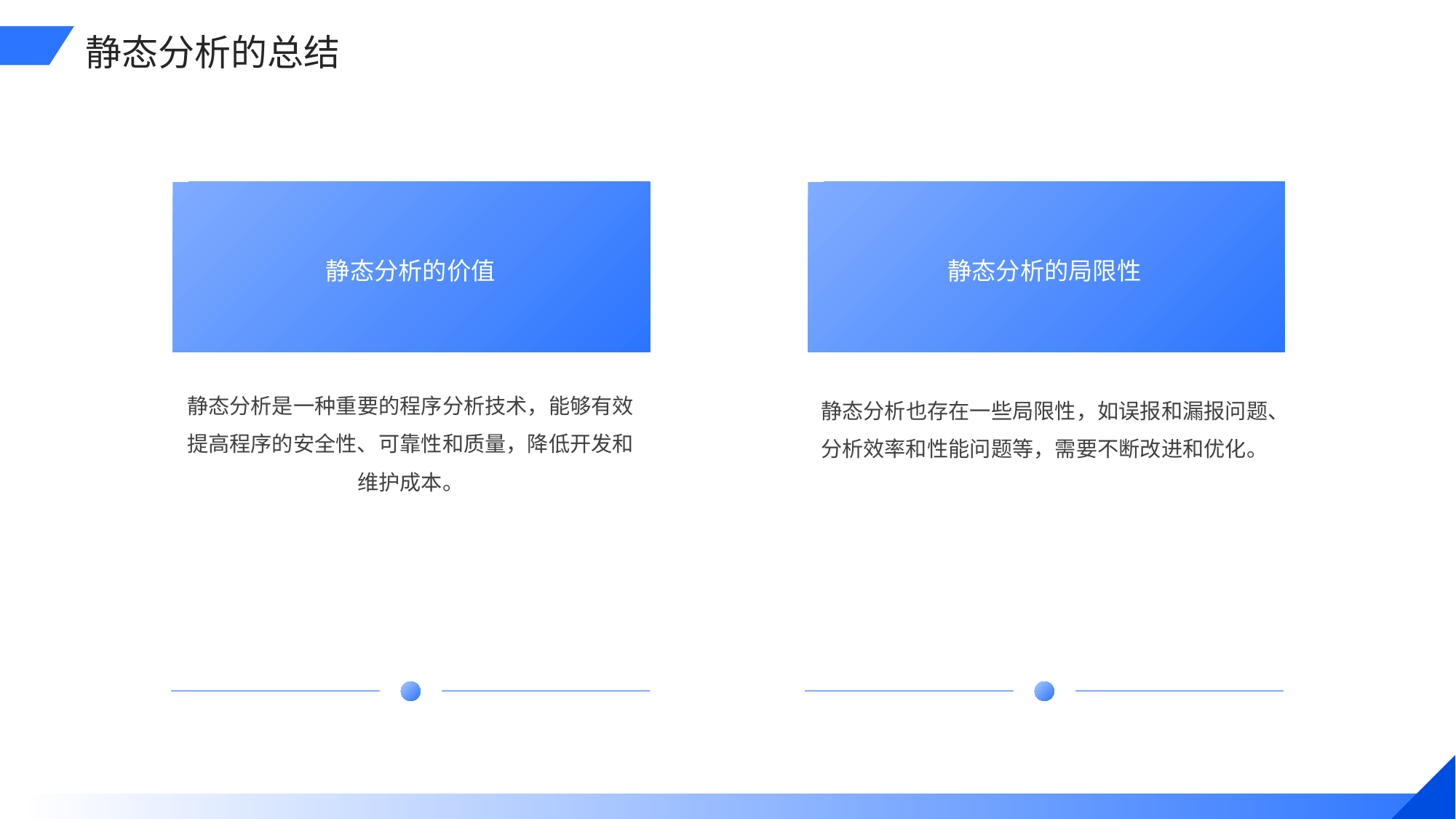

静态分析的总结

静态分析的价值
静态分析的局限性
静态分析是一种重要的程序分析技术，能够有效提高程序的安全性、可靠性和质量，降低开发和维护成本。
静态分析也存在一些局限性，如误报和漏报问题、分析效率和性能问题等，需要不断改进和优化。